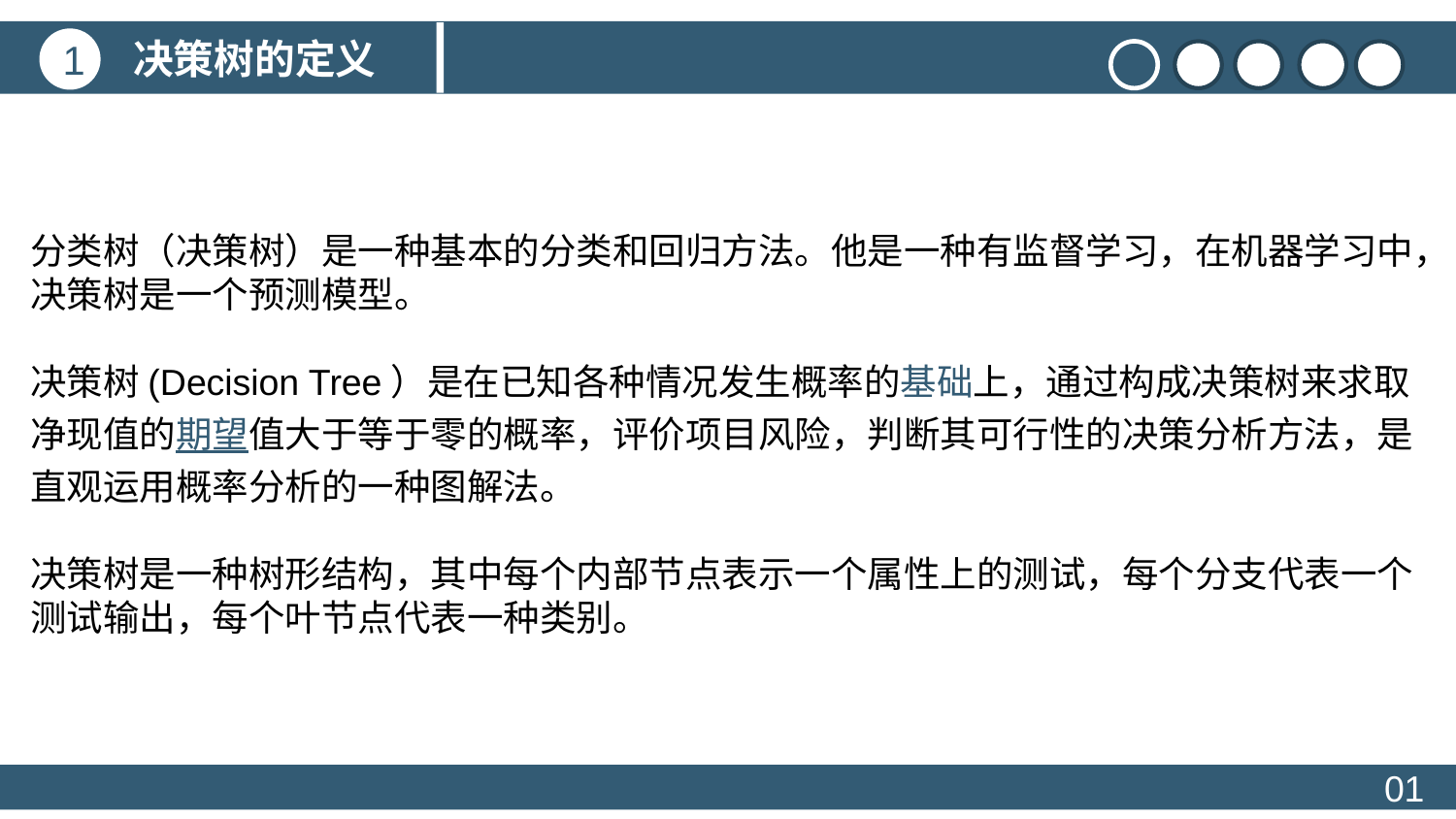

决策树的定义
1

分类树（决策树）是一种基本的分类和回归方法。他是一种有监督学习，在机器学习中，决策树是一个预测模型。

决策树(Decision Tree）是在已知各种情况发生概率的基础上，通过构成决策树来求取净现值的期望值大于等于零的概率，评价项目风险，判断其可行性的决策分析方法，是直观运用概率分析的一种图解法。

决策树是一种树形结构，其中每个内部节点表示一个属性上的测试，每个分支代表一个测试输出，每个叶节点代表一种类别。

01